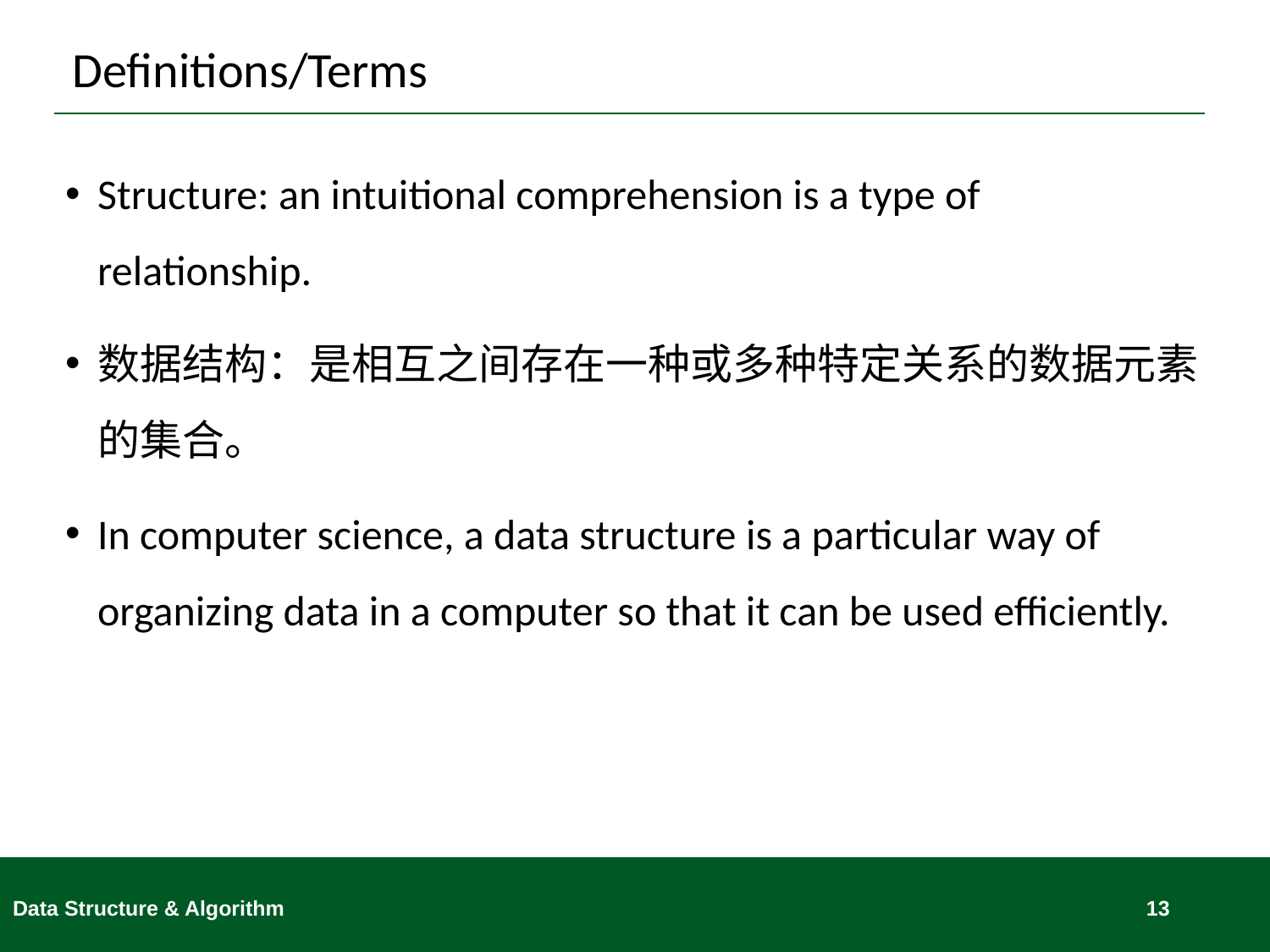

# Definitions/Terms
Structure: an intuitional comprehension is a type of relationship.
数据结构：是相互之间存在一种或多种特定关系的数据元素的集合。
In computer science, a data structure is a particular way of organizing data in a computer so that it can be used efficiently.
Data Structure & Algorithm
13